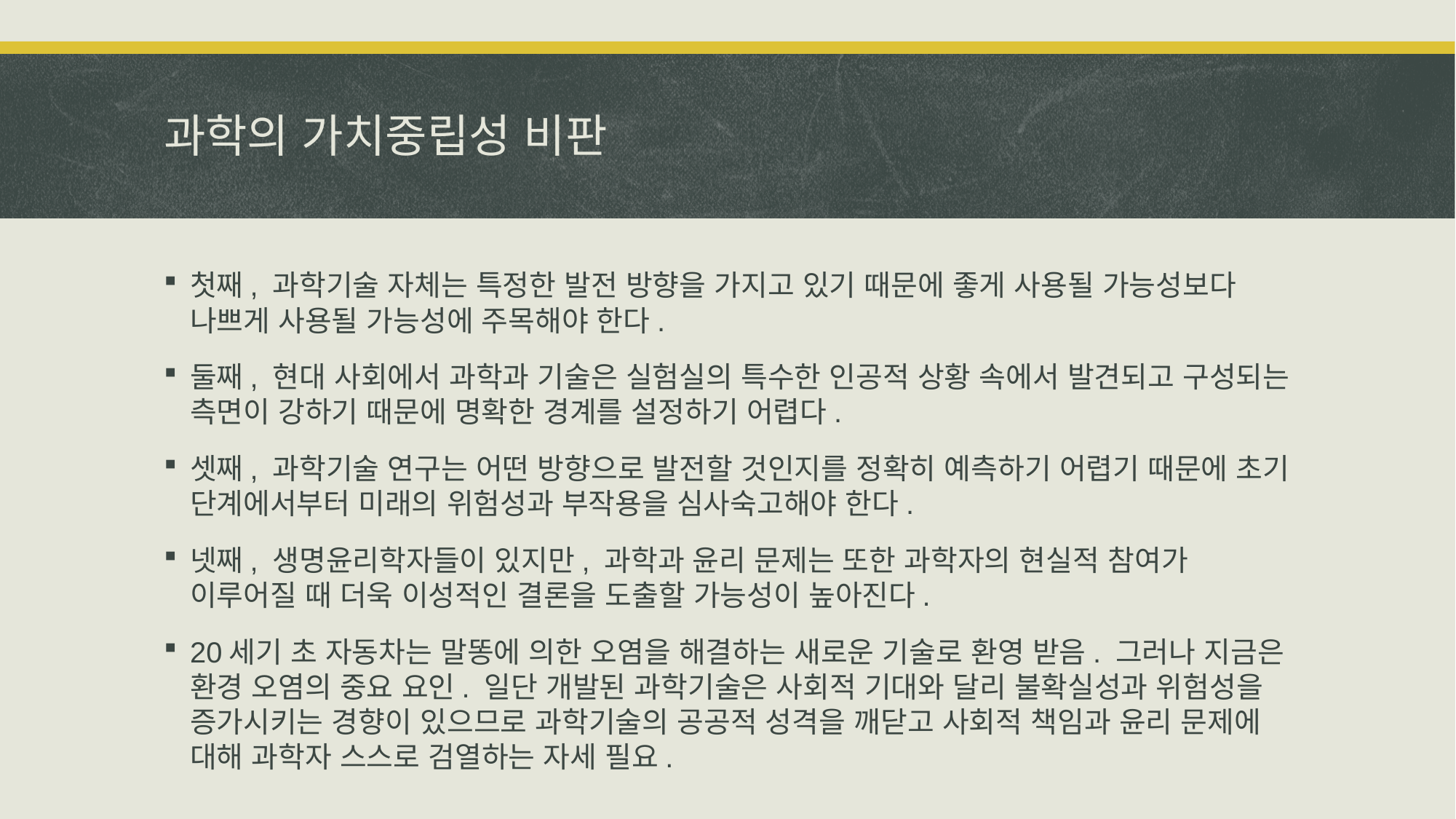

# 과학의 가치중립성 비판
첫째, 과학기술 자체는 특정한 발전 방향을 가지고 있기 때문에 좋게 사용될 가능성보다 나쁘게 사용될 가능성에 주목해야 한다.
둘째, 현대 사회에서 과학과 기술은 실험실의 특수한 인공적 상황 속에서 발견되고 구성되는 측면이 강하기 때문에 명확한 경계를 설정하기 어렵다.
셋째, 과학기술 연구는 어떤 방향으로 발전할 것인지를 정확히 예측하기 어렵기 때문에 초기 단계에서부터 미래의 위험성과 부작용을 심사숙고해야 한다.
넷째, 생명윤리학자들이 있지만, 과학과 윤리 문제는 또한 과학자의 현실적 참여가 이루어질 때 더욱 이성적인 결론을 도출할 가능성이 높아진다.
20세기 초 자동차는 말똥에 의한 오염을 해결하는 새로운 기술로 환영 받음. 그러나 지금은 환경 오염의 중요 요인. 일단 개발된 과학기술은 사회적 기대와 달리 불확실성과 위험성을 증가시키는 경향이 있으므로 과학기술의 공공적 성격을 깨닫고 사회적 책임과 윤리 문제에 대해 과학자 스스로 검열하는 자세 필요.